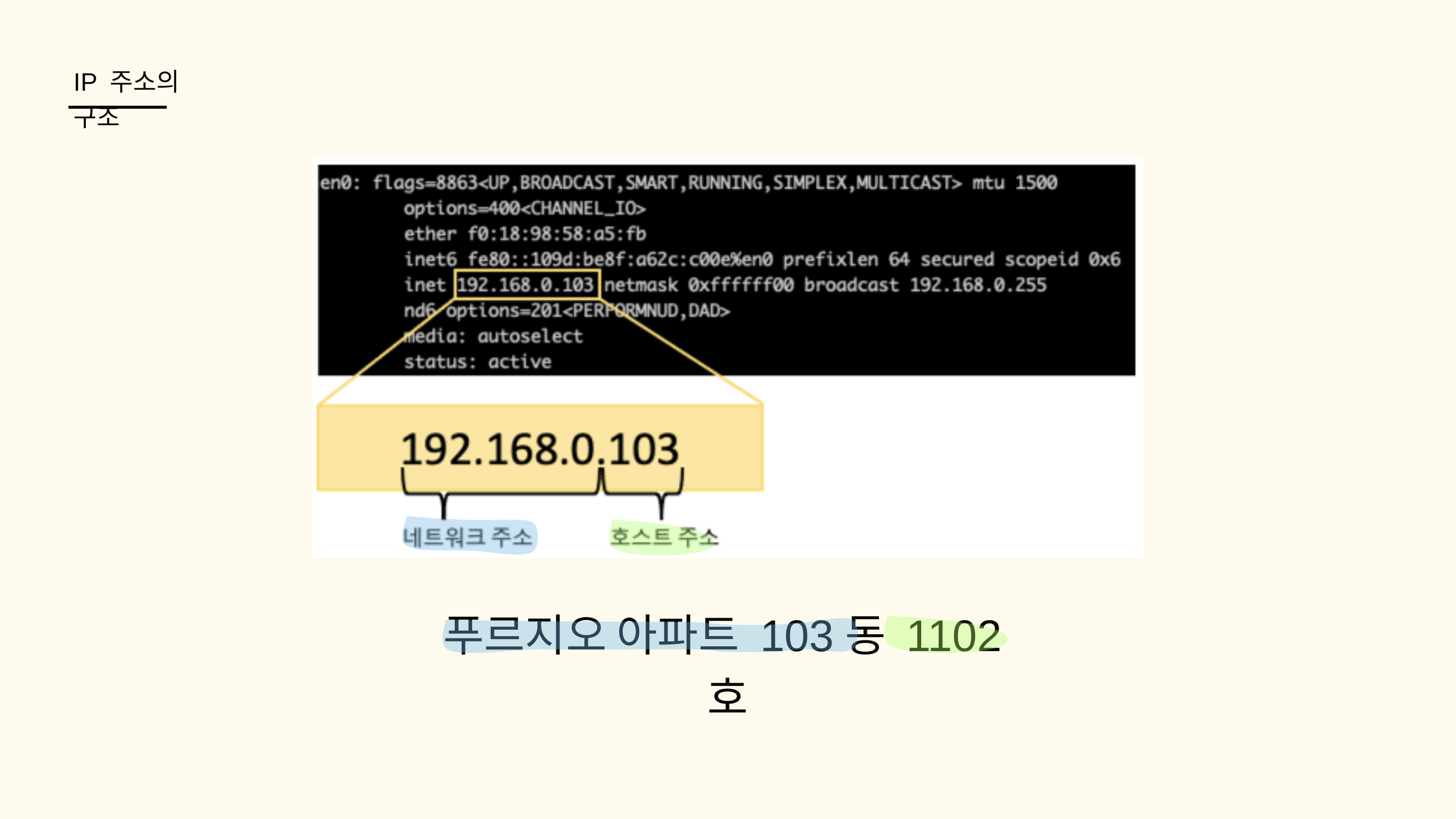

IP 주소의 구조

푸르지오 아파트 103동 1102호